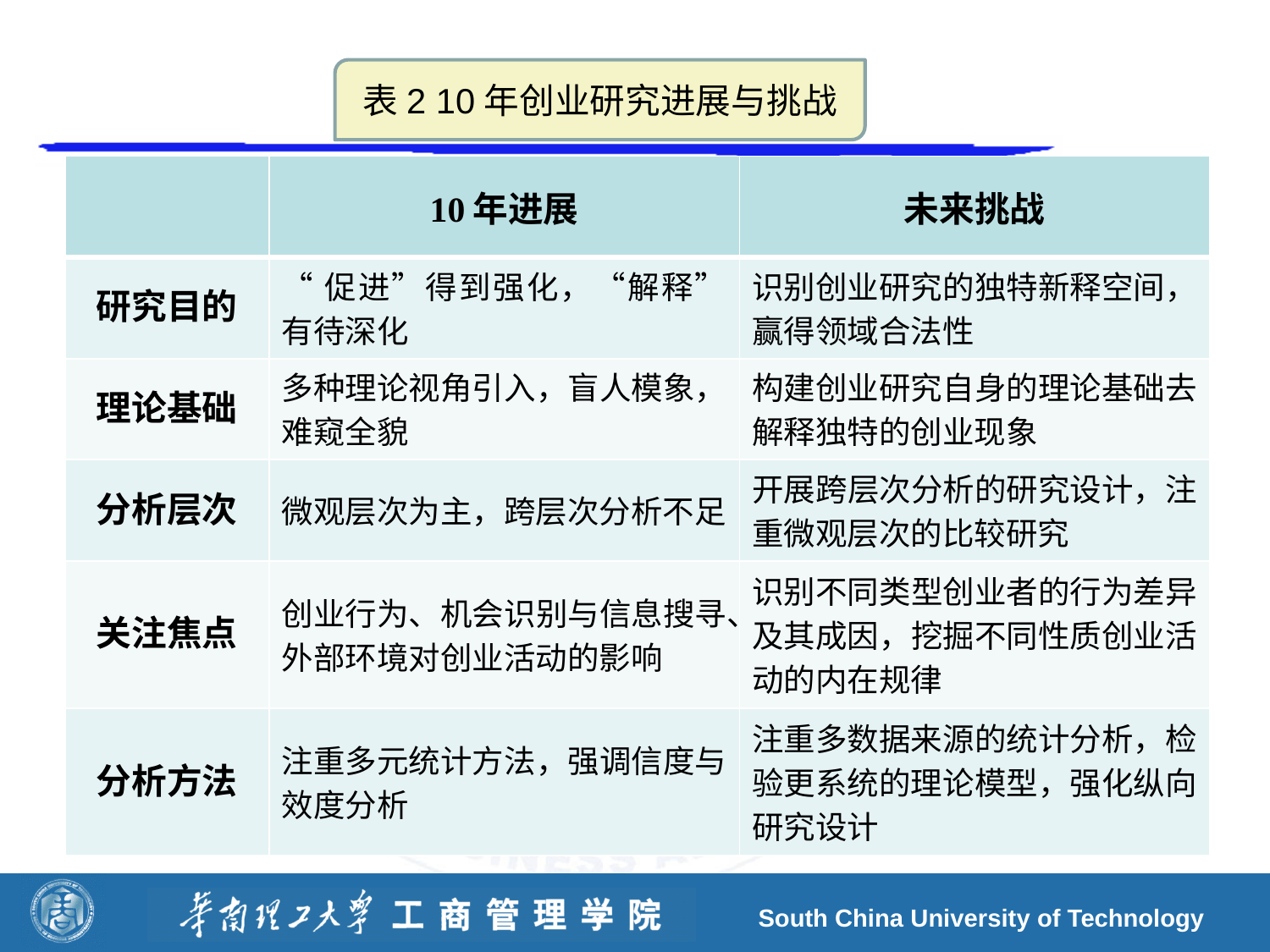

表2 10年创业研究进展与挑战
|  | 10年进展 | 未来挑战 |
| --- | --- | --- |
| 研究目的 | “促进”得到强化，“解释”有待深化 | 识别创业研究的独特新释空间，赢得领域合法性 |
| 理论基础 | 多种理论视角引入，盲人模象，难窥全貌 | 构建创业研究自身的理论基础去解释独特的创业现象 |
| 分析层次 | 微观层次为主，跨层次分析不足 | 开展跨层次分析的研究设计，注重微观层次的比较研究 |
| 关注焦点 | 创业行为、机会识别与信息搜寻、外部环境对创业活动的影响 | 识别不同类型创业者的行为差异及其成因，挖掘不同性质创业活动的内在规律 |
| 分析方法 | 注重多元统计方法，强调信度与效度分析 | 注重多数据来源的统计分析，检验更系统的理论模型，强化纵向研究设计 |
South China University of Technology